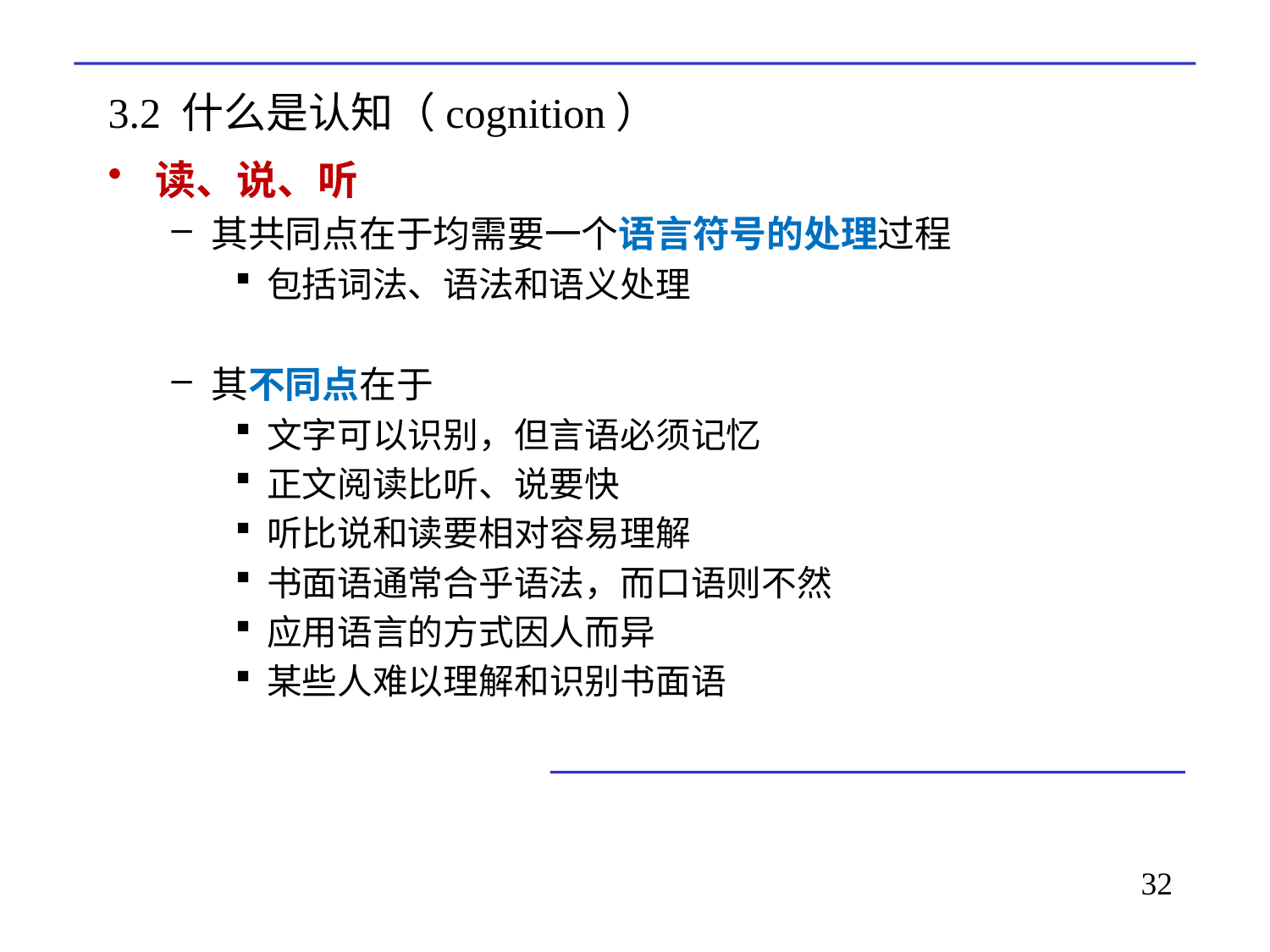

# 3.2 什么是认知（cognition）
读、说、听
其共同点在于均需要一个语言符号的处理过程
包括词法、语法和语义处理

其不同点在于
文字可以识别，但言语必须记忆
正文阅读比听、说要快
听比说和读要相对容易理解
书面语通常合乎语法，而口语则不然
应用语言的方式因人而异
某些人难以理解和识别书面语
32